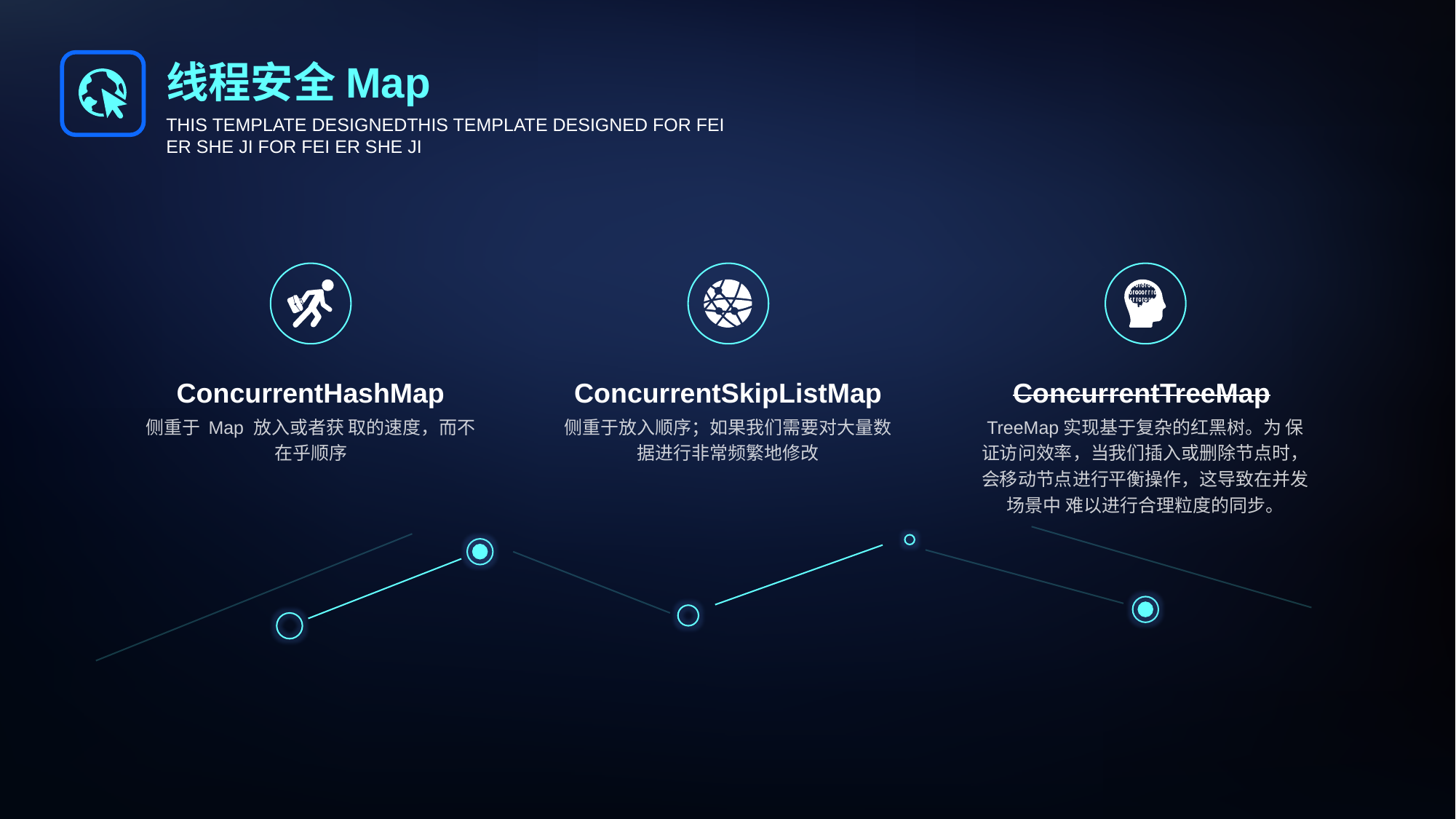

线程安全Map
THIS TEMPLATE DESIGNEDTHIS TEMPLATE DESIGNED FOR FEI ER SHE JI FOR FEI ER SHE JI

ConcurrentHashMap
侧重于 Map 放入或者获 取的速度，而不在乎顺序
ConcurrentSkipListMap
侧重于放入顺序；如果我们需要对大量数据进行非常频繁地修改
ConcurrentTreeMap
TreeMap实现基于复杂的红黑树。为 保证访问效率，当我们插入或删除节点时，会移动节点进行平衡操作，这导致在并发场景中 难以进行合理粒度的同步。